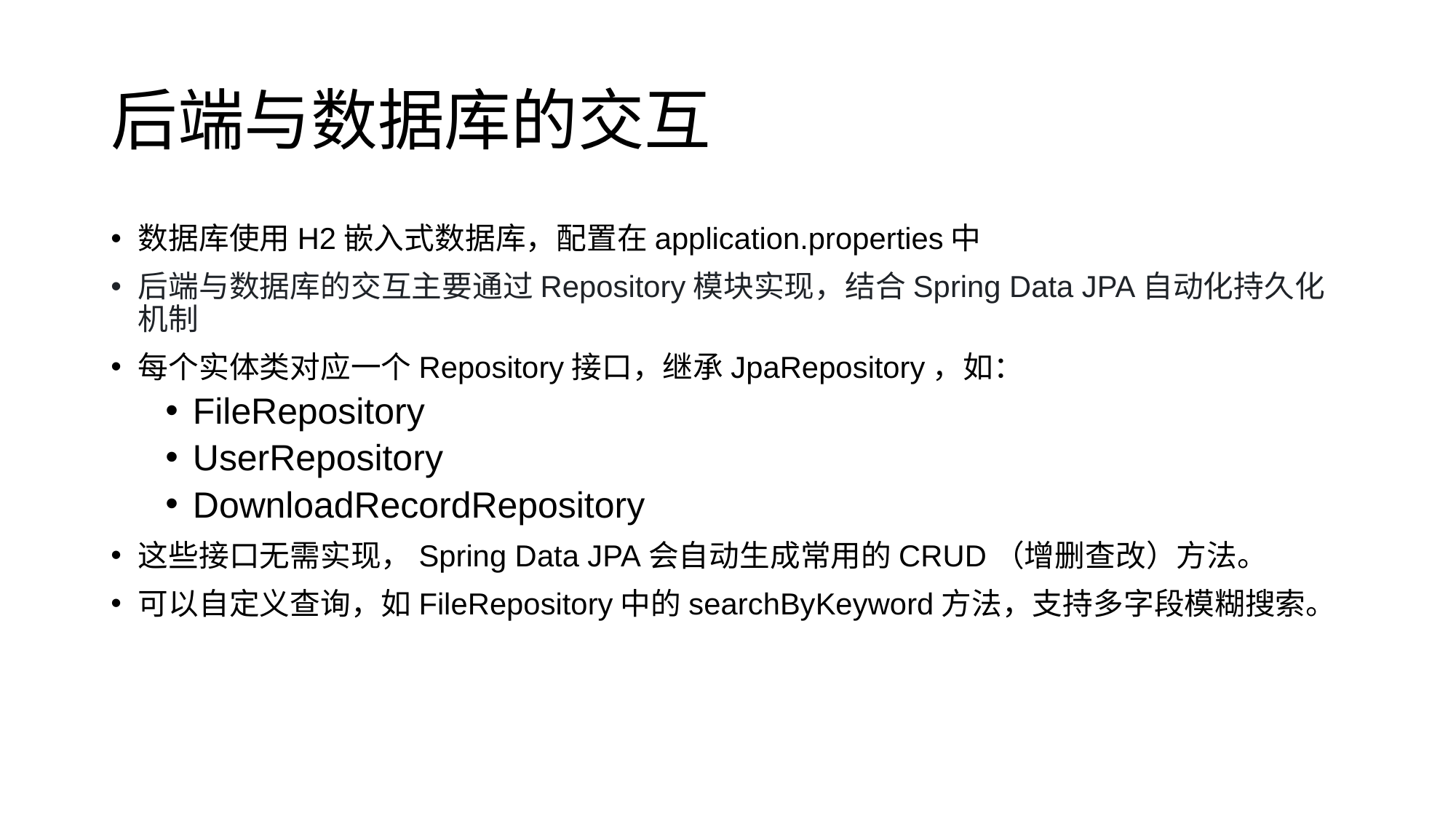

# 后端与数据库的交互
数据库使用H2嵌入式数据库，配置在application.properties中
后端与数据库的交互主要通过Repository模块实现，结合Spring Data JPA自动化持久化机制
每个实体类对应一个Repository接口，继承JpaRepository，如：
FileRepository
UserRepository
DownloadRecordRepository
这些接口无需实现，Spring Data JPA会自动生成常用的CRUD（增删查改）方法。
可以自定义查询，如FileRepository中的searchByKeyword方法，支持多字段模糊搜索。